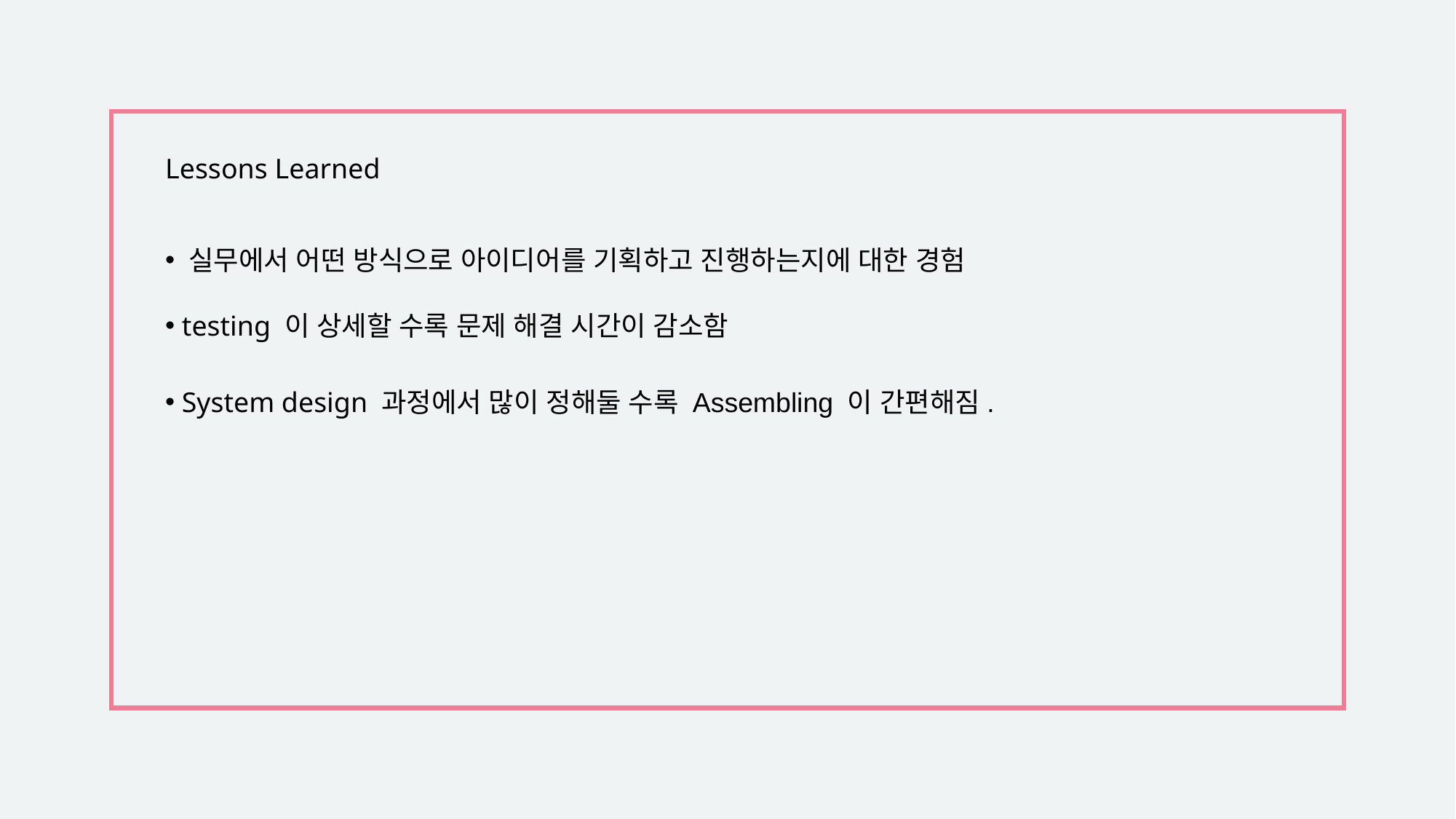

Lessons Learned
 실무에서 어떤 방식으로 아이디어를 기획하고 진행하는지에 대한 경험

 testing 이 상세할 수록 문제 해결 시간이 감소함

 System design 과정에서 많이 정해둘 수록 Assembling 이 간편해짐.